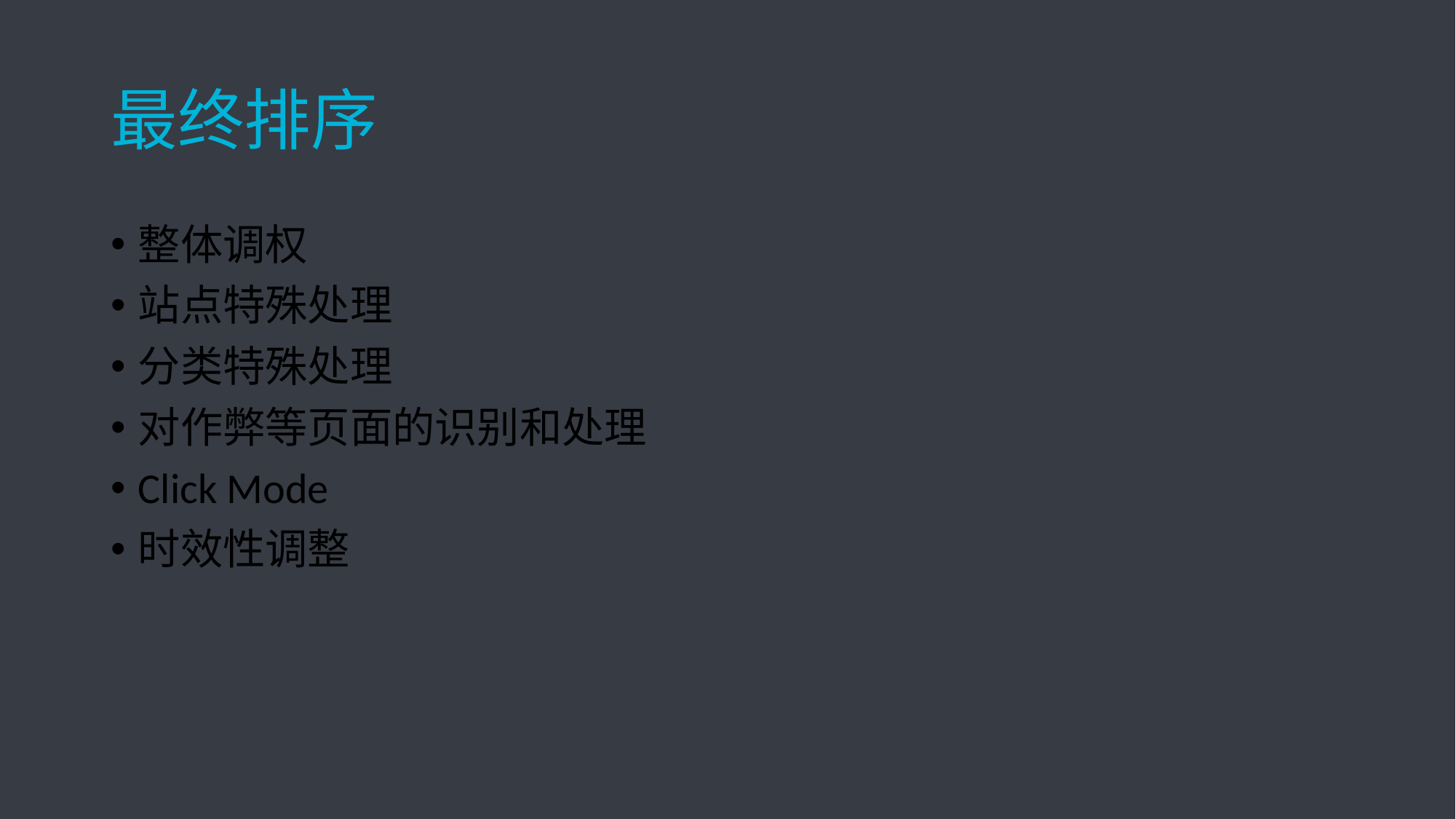

# 最终排序
整体调权
站点特殊处理
分类特殊处理
对作弊等页面的识别和处理
Click Mode
时效性调整